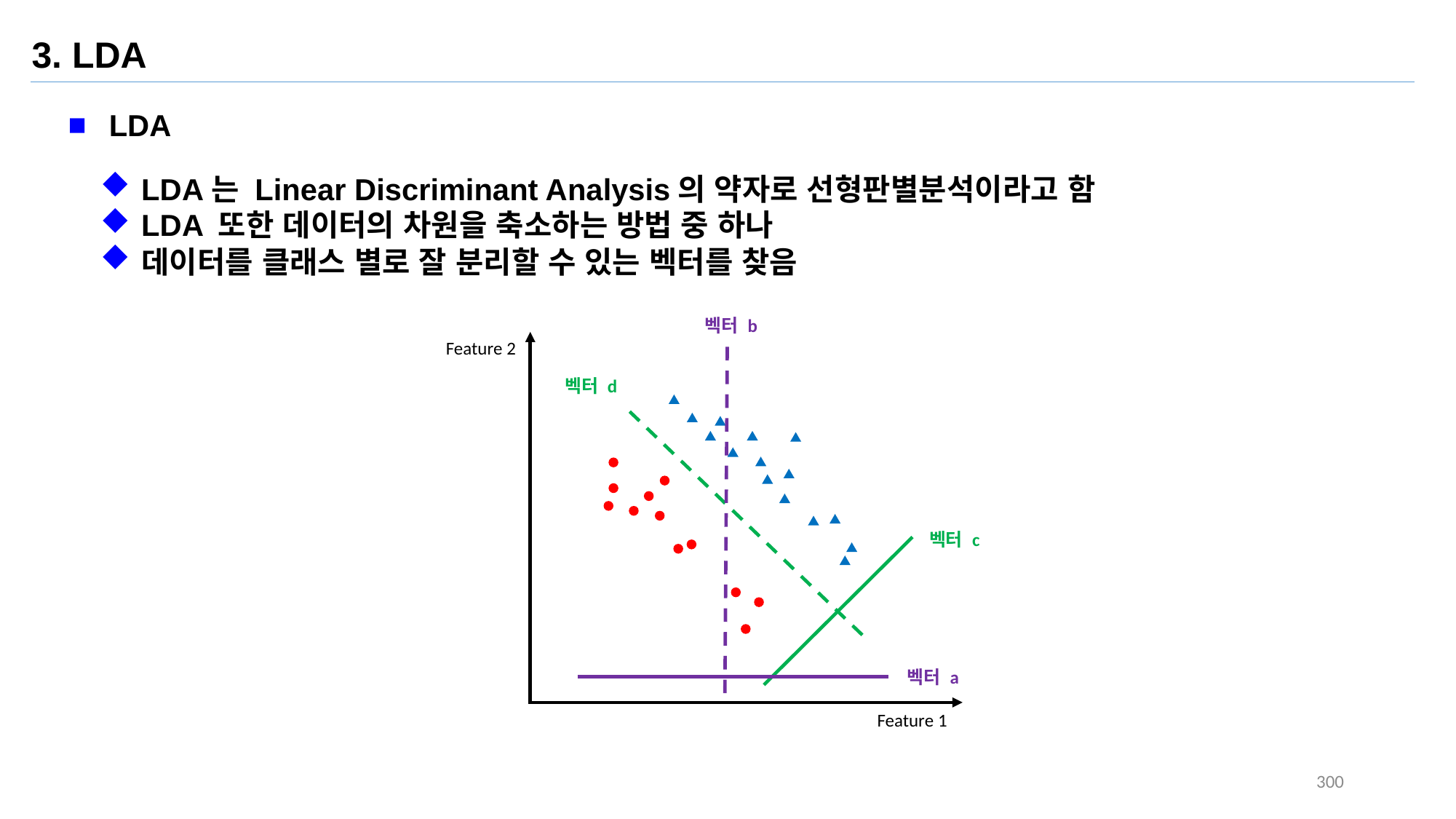

3. LDA
LDA
LDA는 Linear Discriminant Analysis의 약자로 선형판별분석이라고 함
LDA 또한 데이터의 차원을 축소하는 방법 중 하나
데이터를 클래스 별로 잘 분리할 수 있는 벡터를 찾음
벡터 b
Feature 2
벡터 d

벡터 c

벡터 a
Feature 1
300